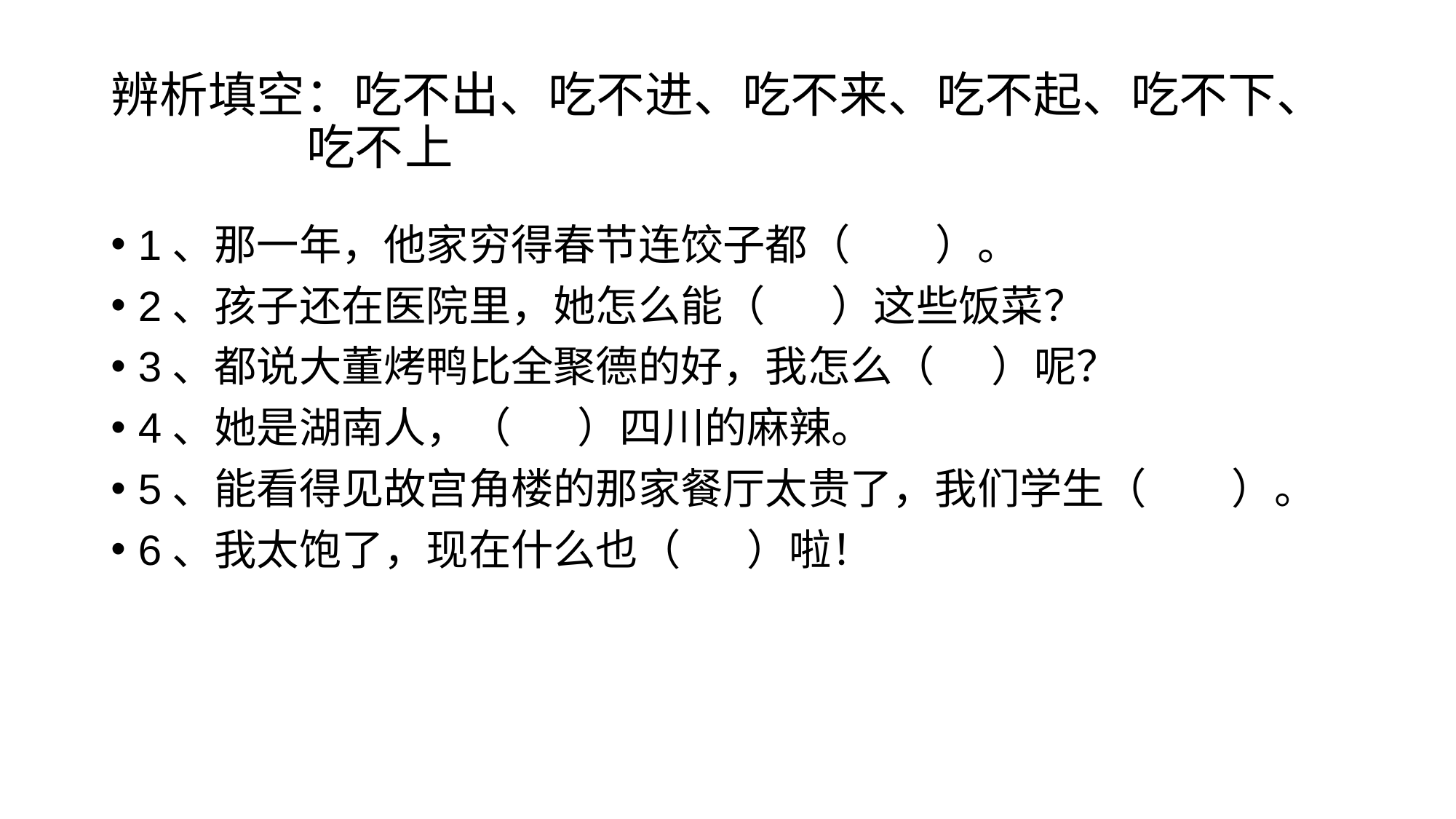

# 辨析填空：吃不出、吃不进、吃不来、吃不起、吃不下、 吃不上
1、那一年，他家穷得春节连饺子都（         ）。
2、孩子还在医院里，她怎么能（       ）这些饭菜？
3、都说大董烤鸭比全聚德的好，我怎么（      ）呢？
4、她是湖南人，（       ）四川的麻辣。
5、能看得见故宫角楼的那家餐厅太贵了，我们学生（         ）。
6、我太饱了，现在什么也（       ）啦！